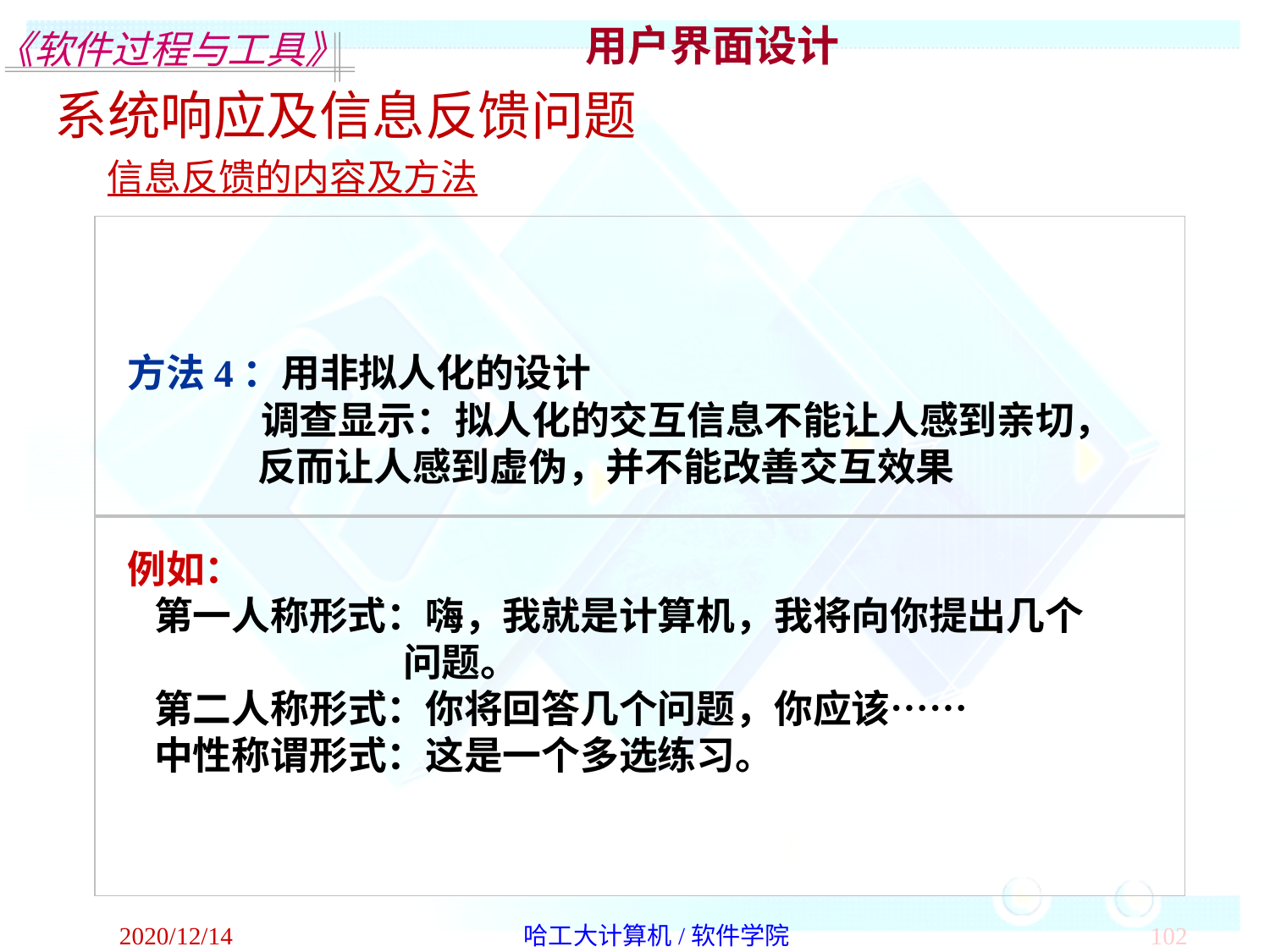

用户界面设计
系统响应及信息反馈问题
信息反馈的内容及方法

方法4：用非拟人化的设计
              调查显示：拟人化的交互信息不能让人感到亲切，
  反而让人感到虚伪，并不能改善交互效果

例如：
  第一人称形式：嗨，我就是计算机，我将向你提出几个
                              问题。
  第二人称形式：你将回答几个问题，你应该……
  中性称谓形式：这是一个多选练习。